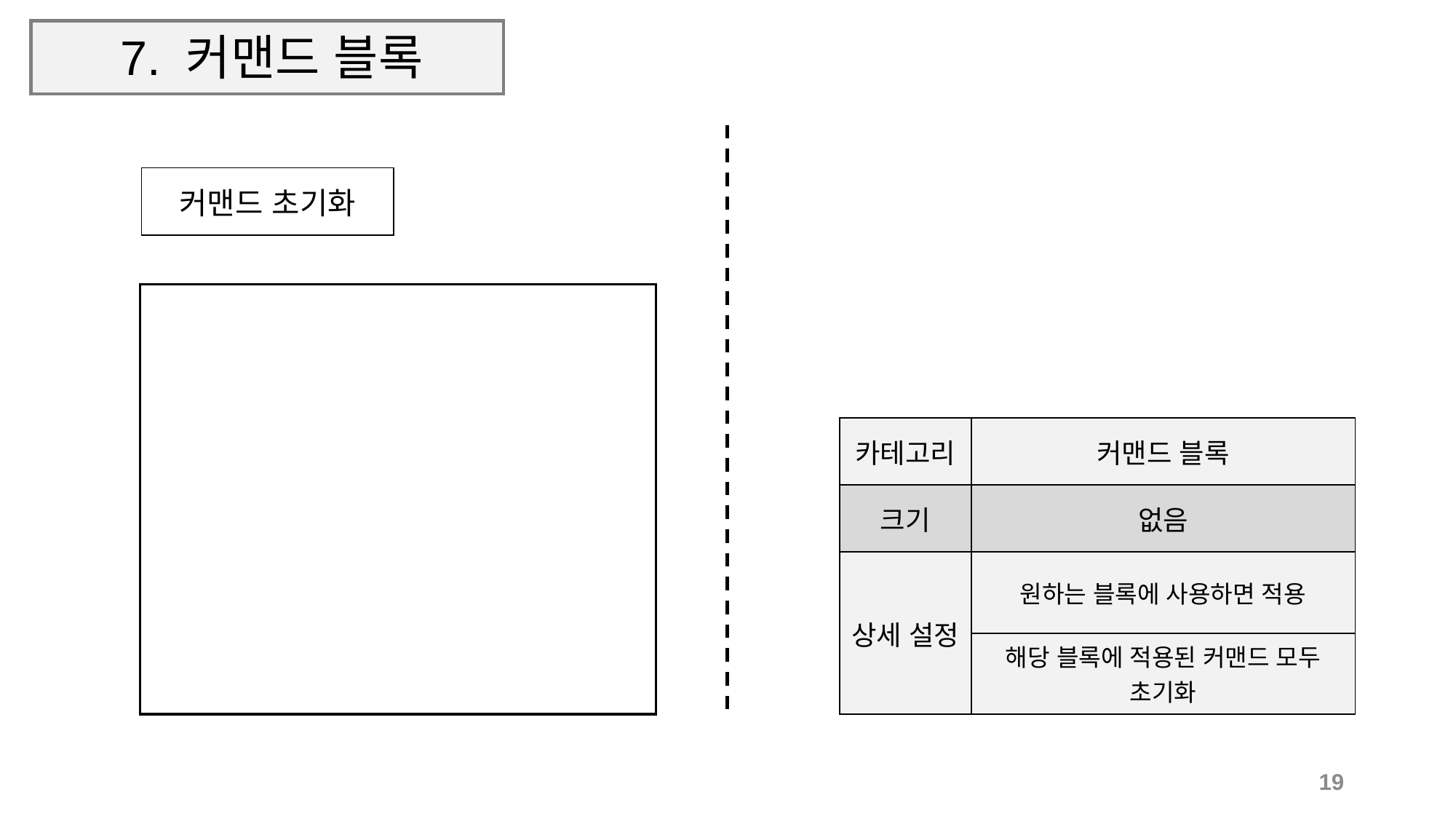

# 7. 커맨드 블록
| 커맨드 초기화 |
| --- |

| 카테고리 | 커맨드 블록 |
| --- | --- |
| 크기 | 없음 |
| 상세 설정 | 원하는 블록에 사용하면 적용 |
|  | 해당 블록에 적용된 커맨드 모두 초기화 |
19